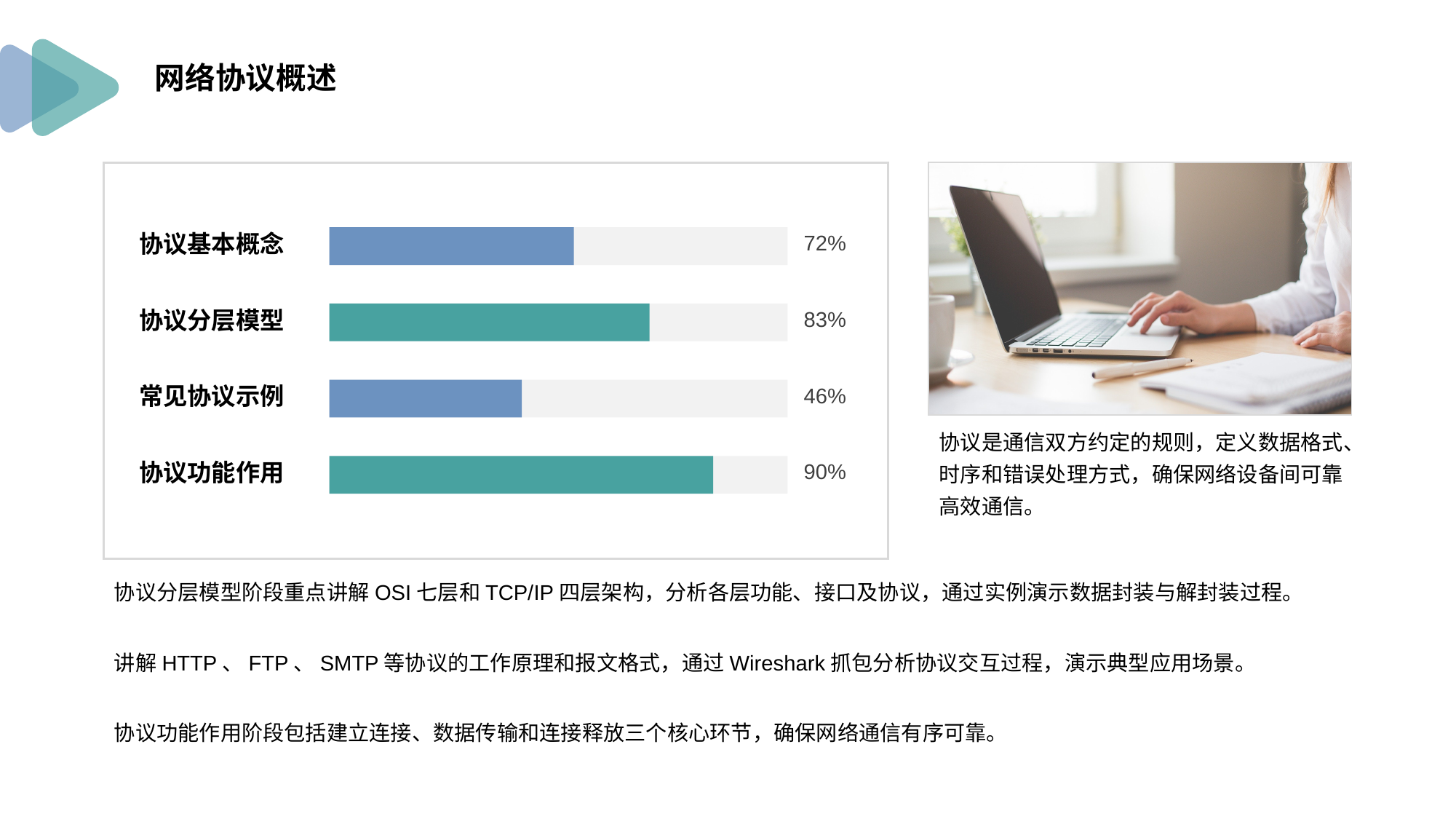

网络协议概述

协议是通信双方约定的规则，定义数据格式、时序和错误处理方式，确保网络设备间可靠高效通信。

协议基本概念
协议分层模型
常见协议示例
协议功能作用
72%
83%
46%
90%

协议分层模型阶段重点讲解OSI七层和TCP/IP四层架构，分析各层功能、接口及协议，通过实例演示数据封装与解封装过程。
讲解HTTP、FTP、SMTP等协议的工作原理和报文格式，通过Wireshark抓包分析协议交互过程，演示典型应用场景。
协议功能作用阶段包括建立连接、数据传输和连接释放三个核心环节，确保网络通信有序可靠。